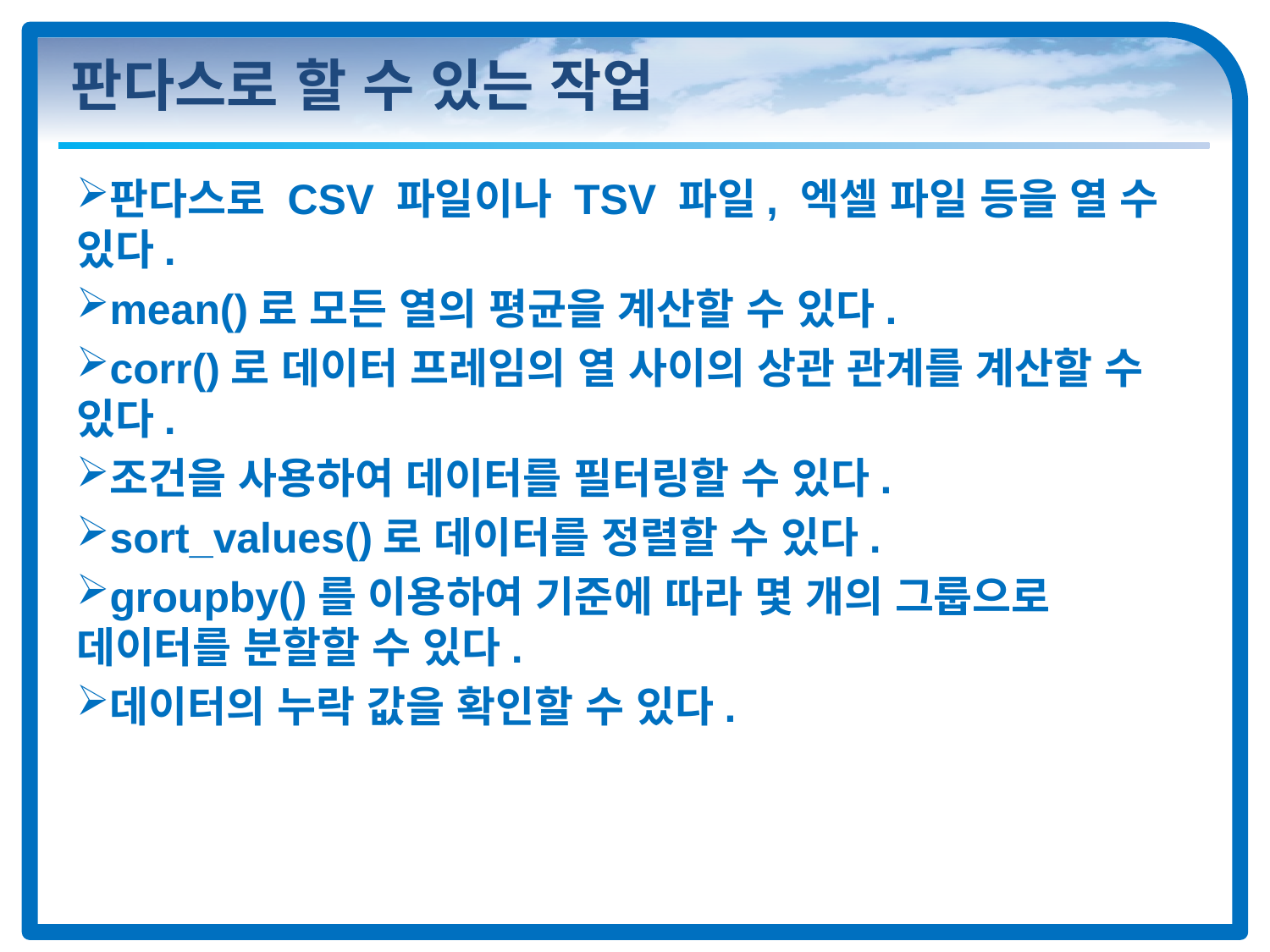

# 판다스로 할 수 있는 작업
판다스로 CSV 파일이나 TSV 파일, 엑셀 파일 등을 열 수 있다.
mean()로 모든 열의 평균을 계산할 수 있다.
corr()로 데이터 프레임의 열 사이의 상관 관계를 계산할 수 있다.
조건을 사용하여 데이터를 필터링할 수 있다.
sort_values()로 데이터를 정렬할 수 있다.
groupby()를 이용하여 기준에 따라 몇 개의 그룹으로 데이터를 분할할 수 있다.
데이터의 누락 값을 확인할 수 있다.